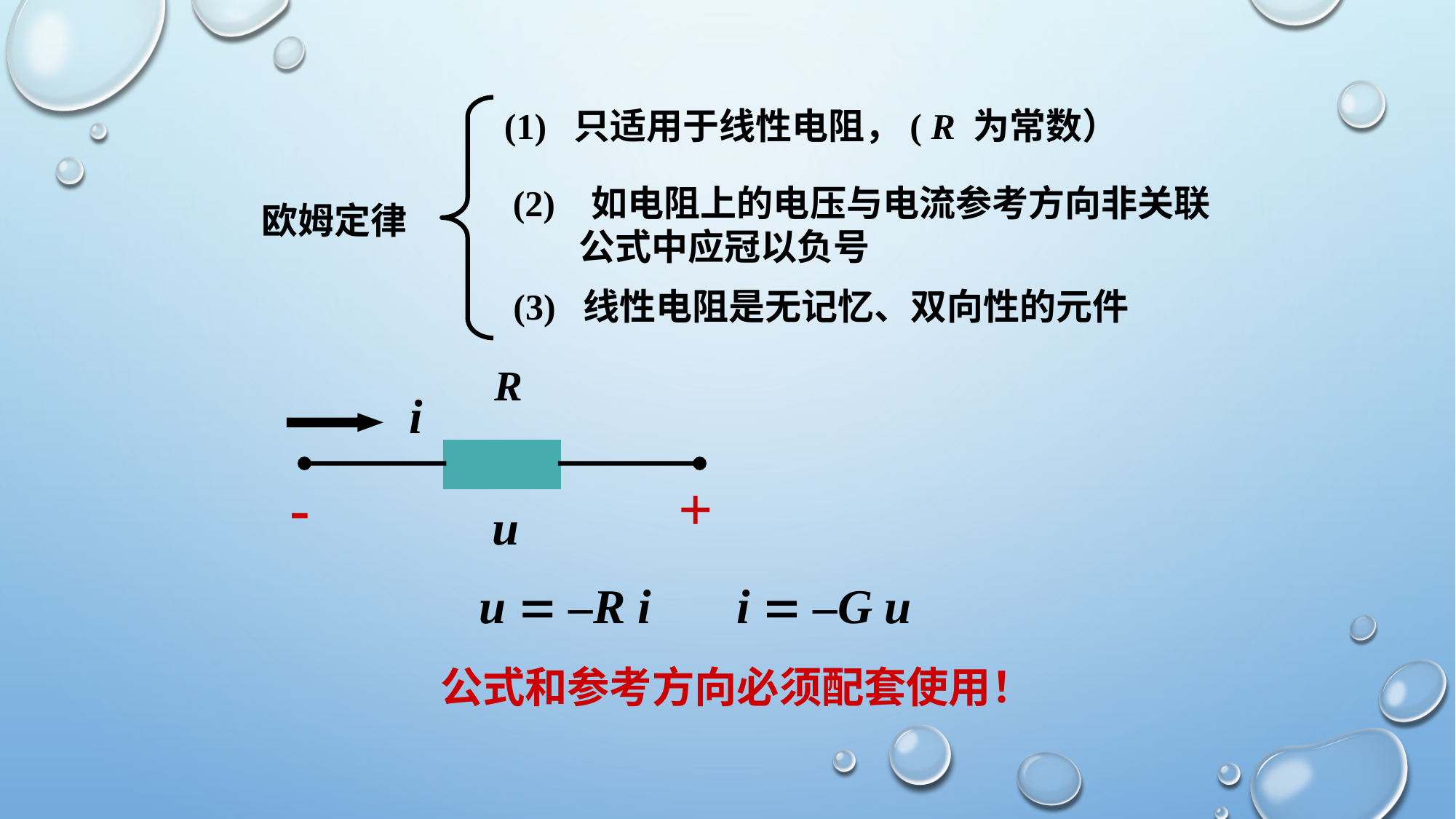

(1)  只适用于线性电阻，( R 为常数）

(2)   如电阻上的电压与电流参考方向非关联
       公式中应冠以负号
欧姆定律
(3)  线性电阻是无记忆、双向性的元件
R

i

-
+
u
u = –R i       i = –G u
公式和参考方向必须配套使用！